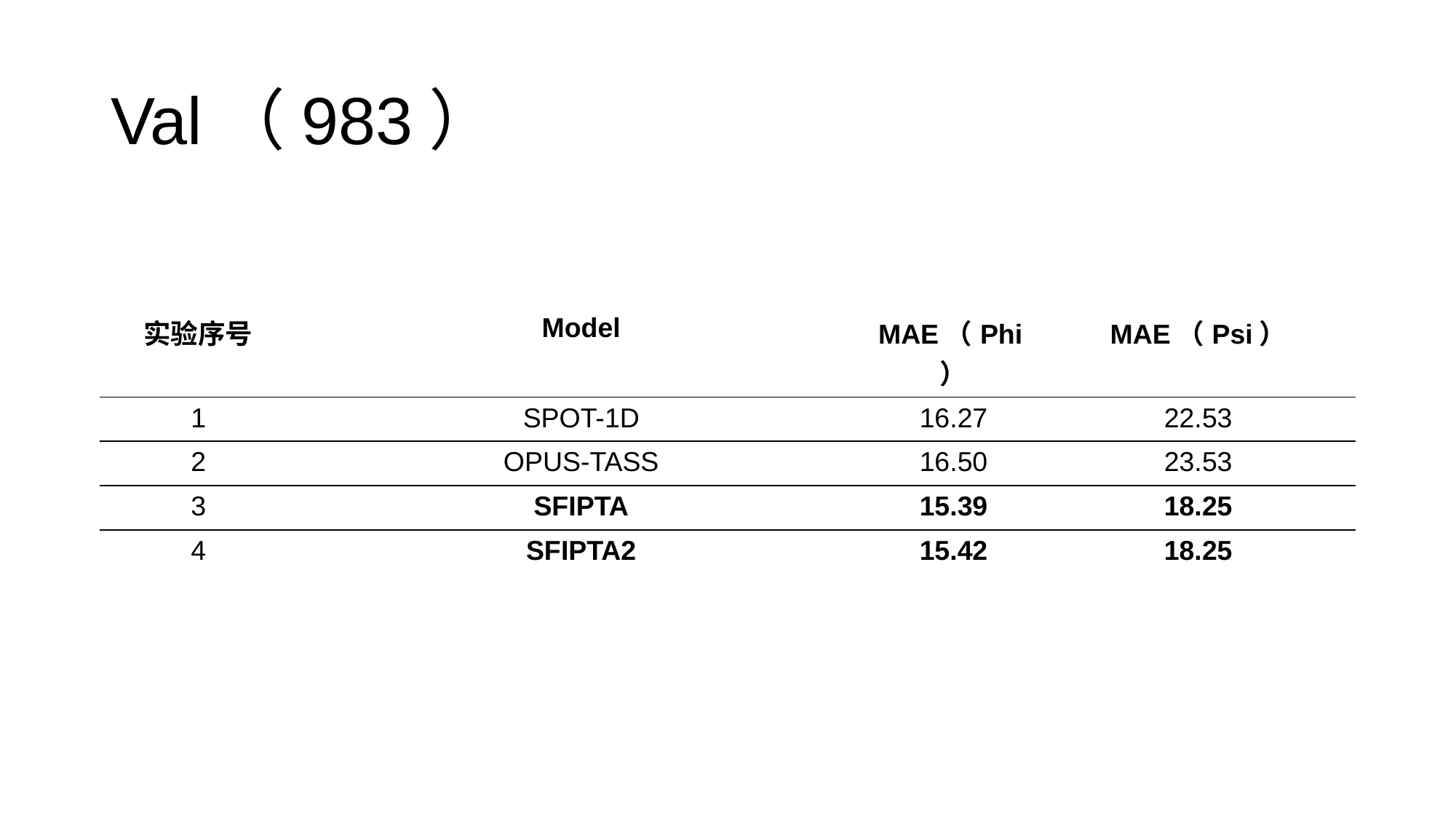

# Val（983）
| 实验序号 | Model | MAE（Phi） | MAE（Psi） |
| --- | --- | --- | --- |
| 1 | SPOT-1D | 16.27 | 22.53 |
| 2 | OPUS-TASS | 16.50 | 23.53 |
| 3 | SFIPTA | 15.39 | 18.25 |
| 4 | SFIPTA2 | 15.42 | 18.25 |